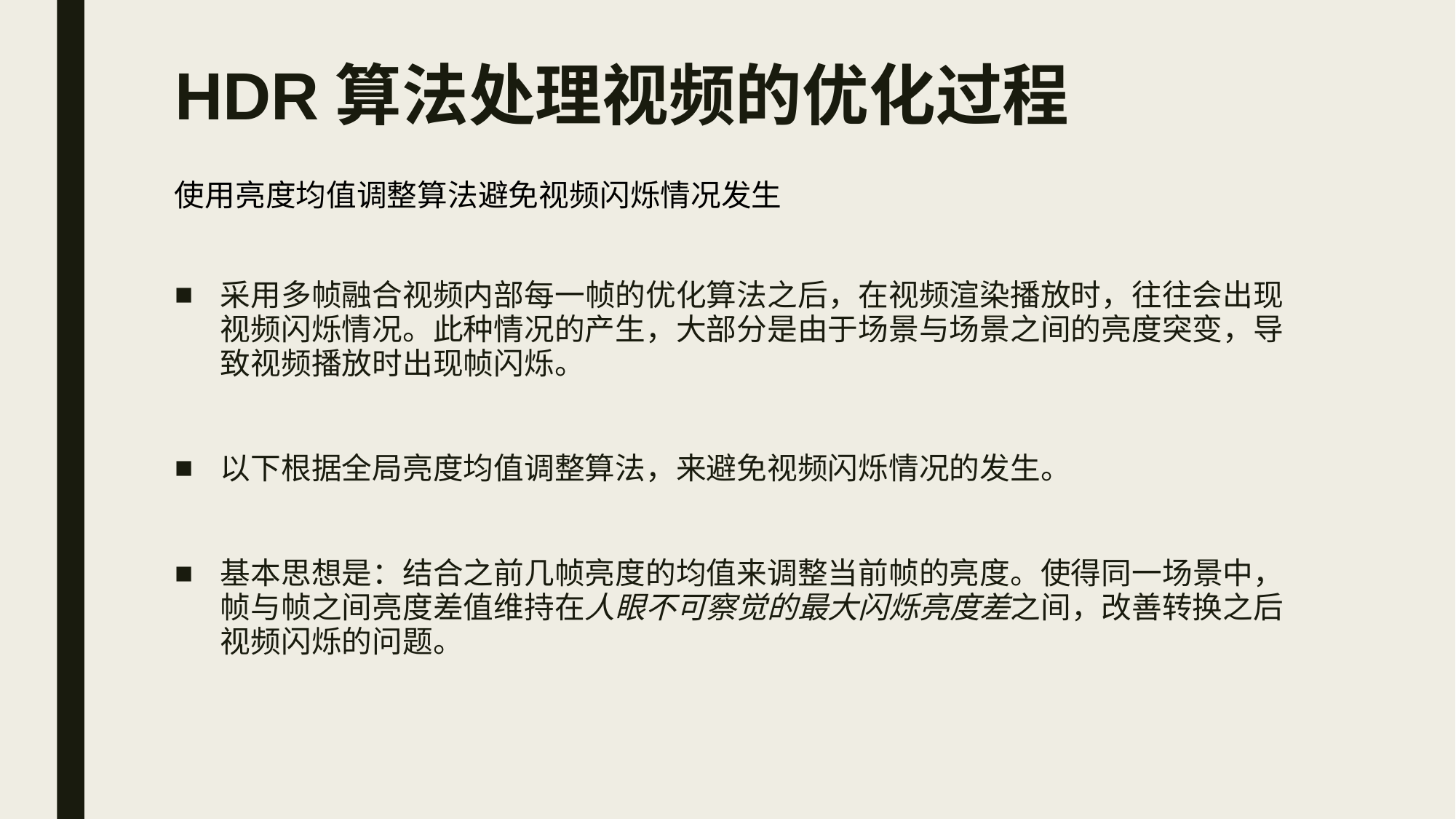

# HDR算法处理视频的优化过程
使用亮度均值调整算法避免视频闪烁情况发生
采用多帧融合视频内部每一帧的优化算法之后，在视频渲染播放时，往往会出现视频闪烁情况。此种情况的产生，大部分是由于场景与场景之间的亮度突变，导致视频播放时出现帧闪烁。

以下根据全局亮度均值调整算法，来避免视频闪烁情况的发生。

基本思想是：结合之前几帧亮度的均值来调整当前帧的亮度。使得同一场景中，帧与帧之间亮度差值维持在人眼不可察觉的最大闪烁亮度差之间，改善转换之后视频闪烁的问题。